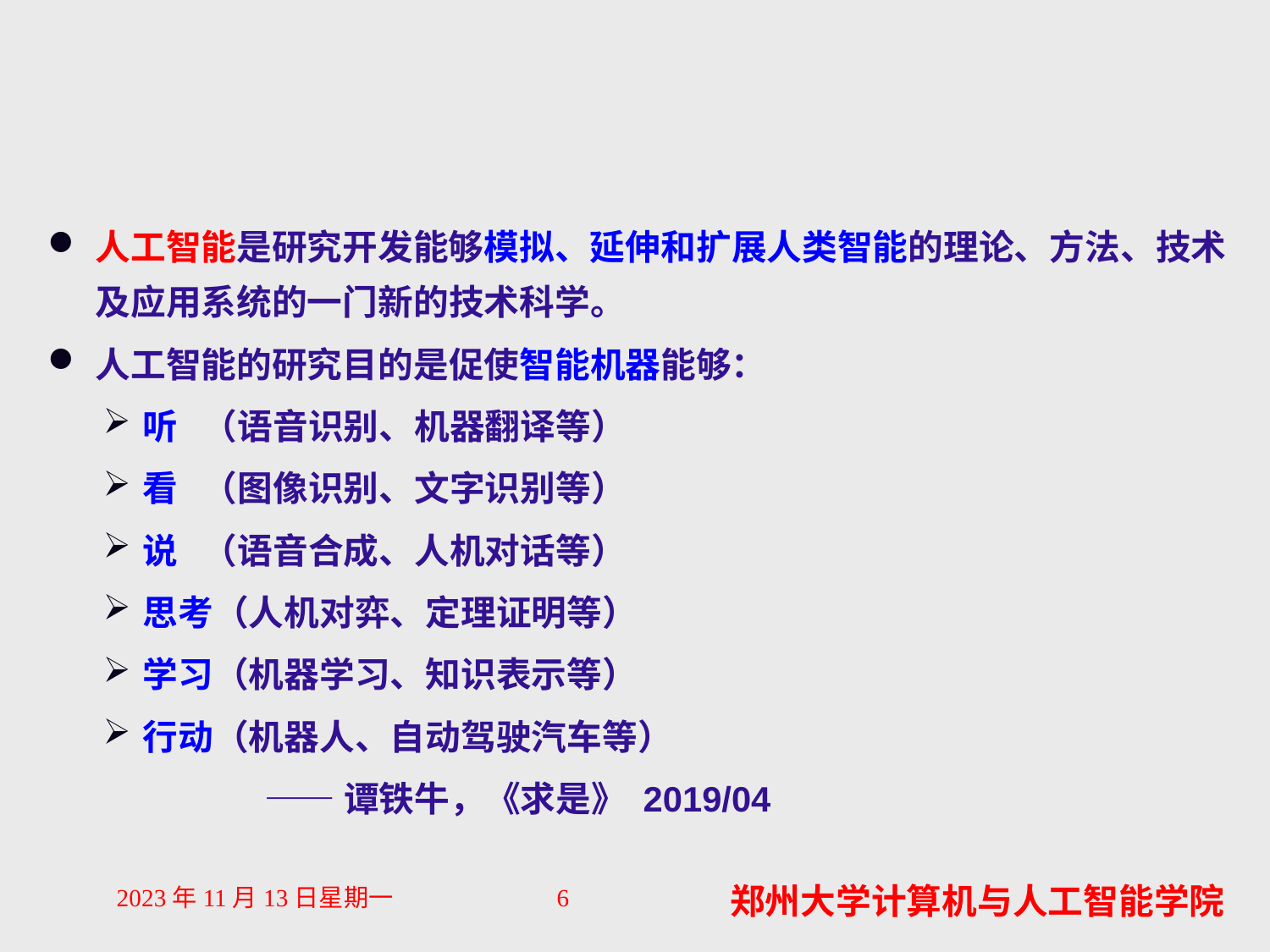

#
人工智能是研究开发能够模拟、延伸和扩展人类智能的理论、方法、技术及应用系统的一门新的技术科学。
人工智能的研究目的是促使智能机器能够：
听   （语音识别、机器翻译等）
看   （图像识别、文字识别等）
说   （语音合成、人机对话等）
思考（人机对弈、定理证明等）
学习（机器学习、知识表示等）
行动（机器人、自动驾驶汽车等）
                           ——谭铁牛，《求是》 2019/04